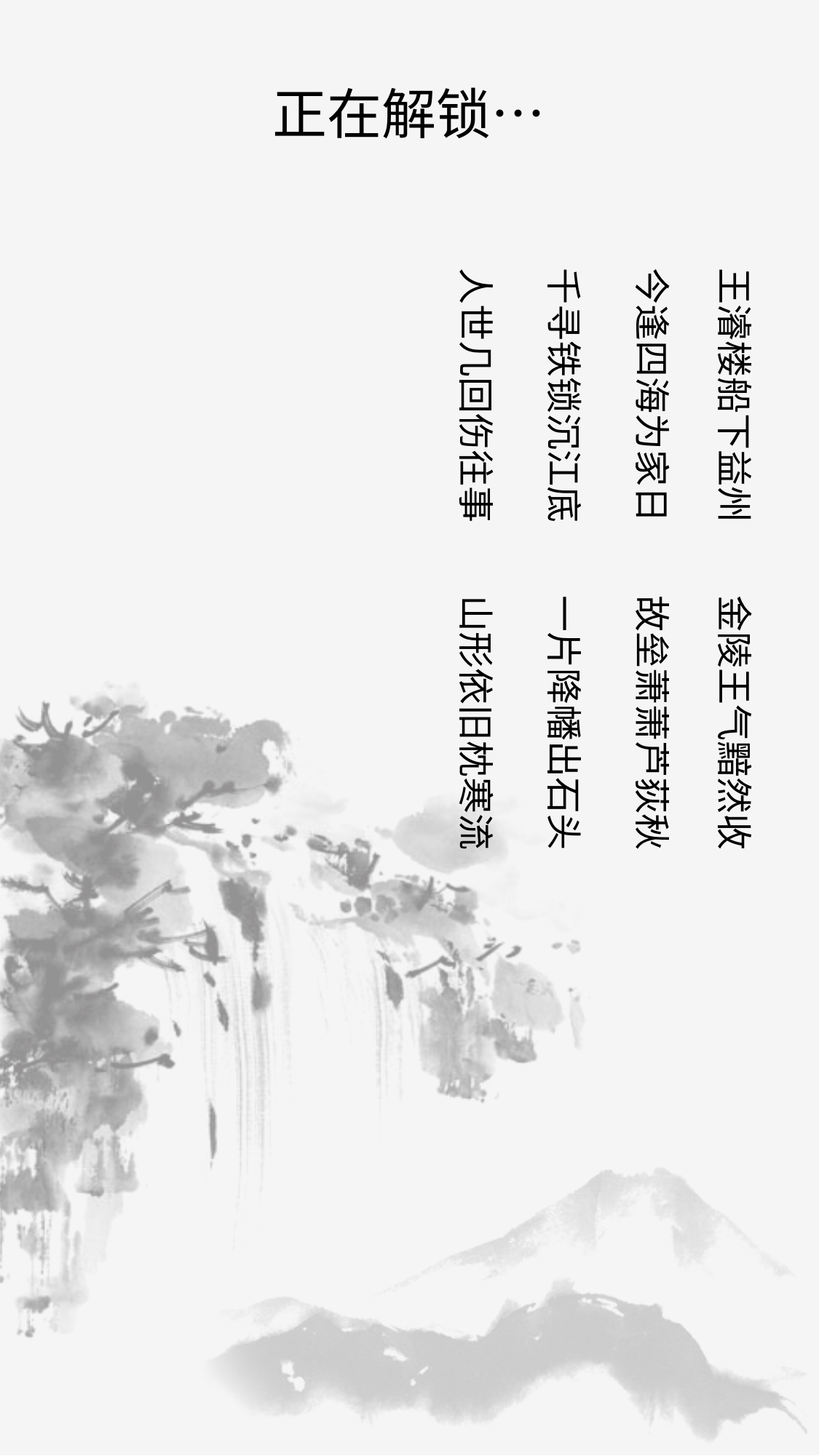

正在解锁…
人世几回伤往事	山形依旧枕寒流
千寻铁锁沉江底	一片降幡出石头
今逢四海为家日	故垒萧萧芦荻秋
王濬楼船下益州	金陵王气黯然收